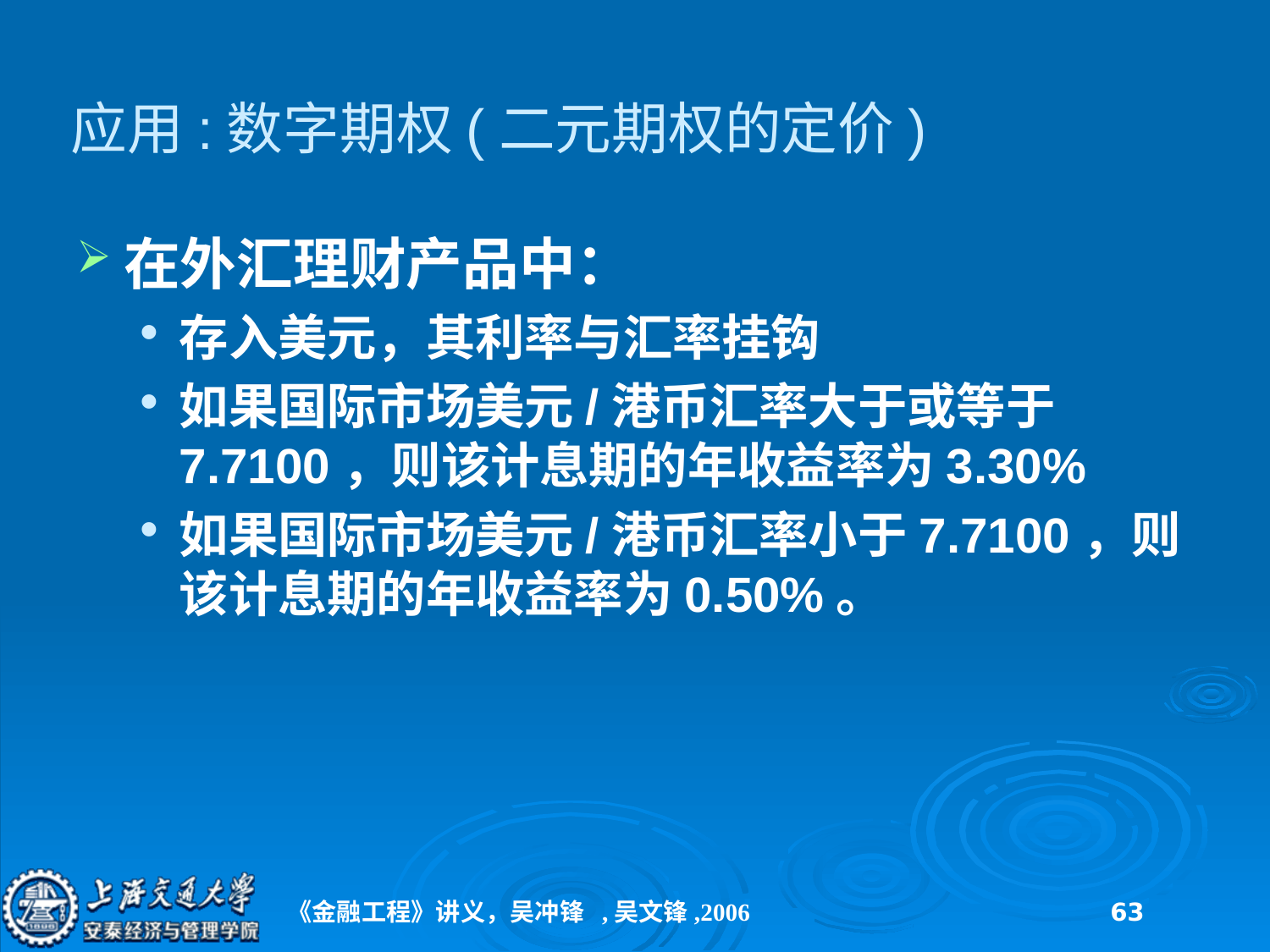

# 应用:数字期权(二元期权的定价)
在外汇理财产品中：
存入美元，其利率与汇率挂钩
如果国际市场美元/港币汇率大于或等于7.7100，则该计息期的年收益率为3.30%
如果国际市场美元/港币汇率小于7.7100，则该计息期的年收益率为0.50%。